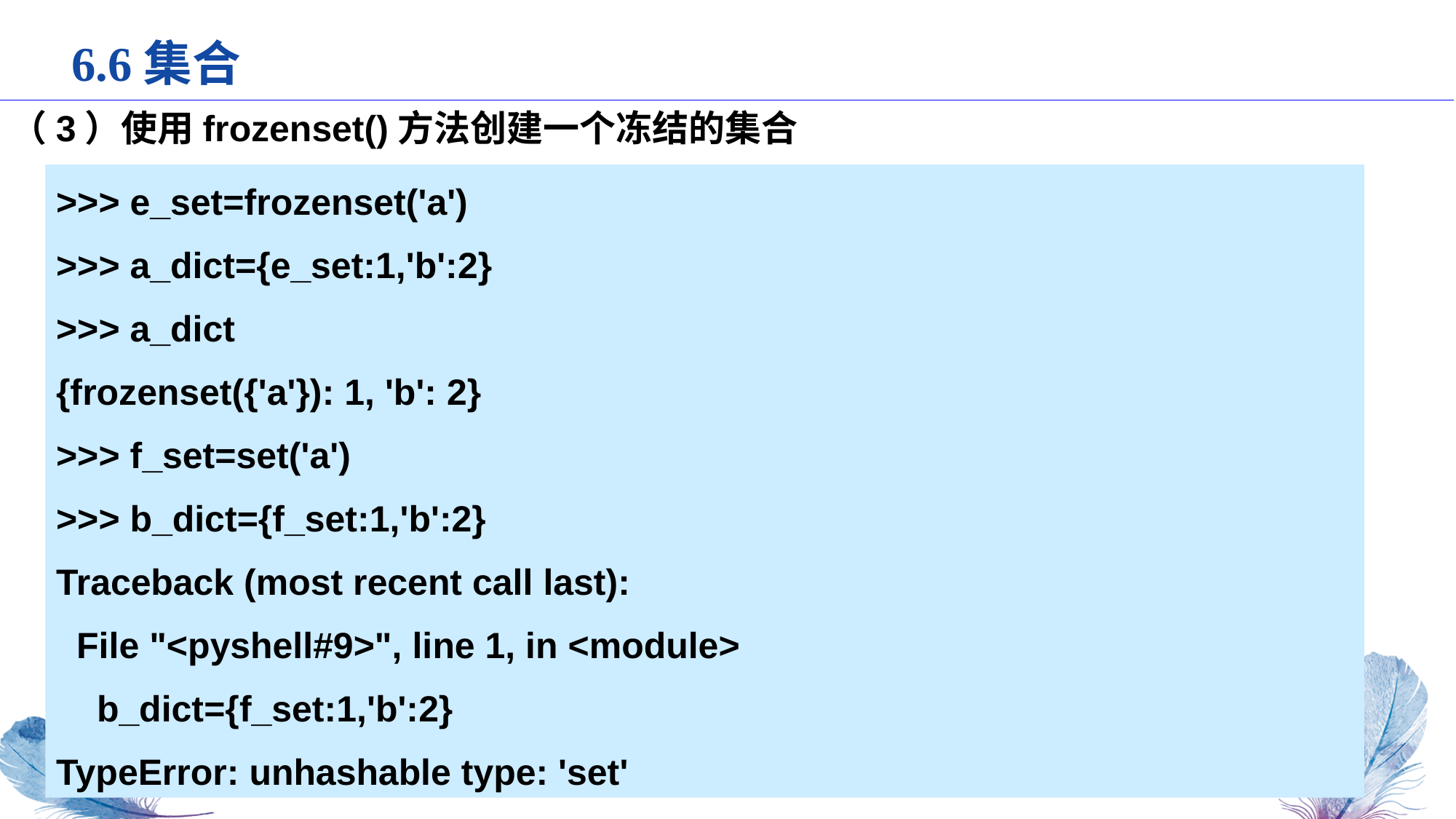

6.6集合
（3）使用frozenset()方法创建一个冻结的集合
>>> e_set=frozenset('a')
>>> a_dict={e_set:1,'b':2}
>>> a_dict
{frozenset({'a'}): 1, 'b': 2}
>>> f_set=set('a')
>>> b_dict={f_set:1,'b':2}
Traceback (most recent call last):
  File "<pyshell#9>", line 1, in <module>
    b_dict={f_set:1,'b':2}
TypeError: unhashable type: 'set'